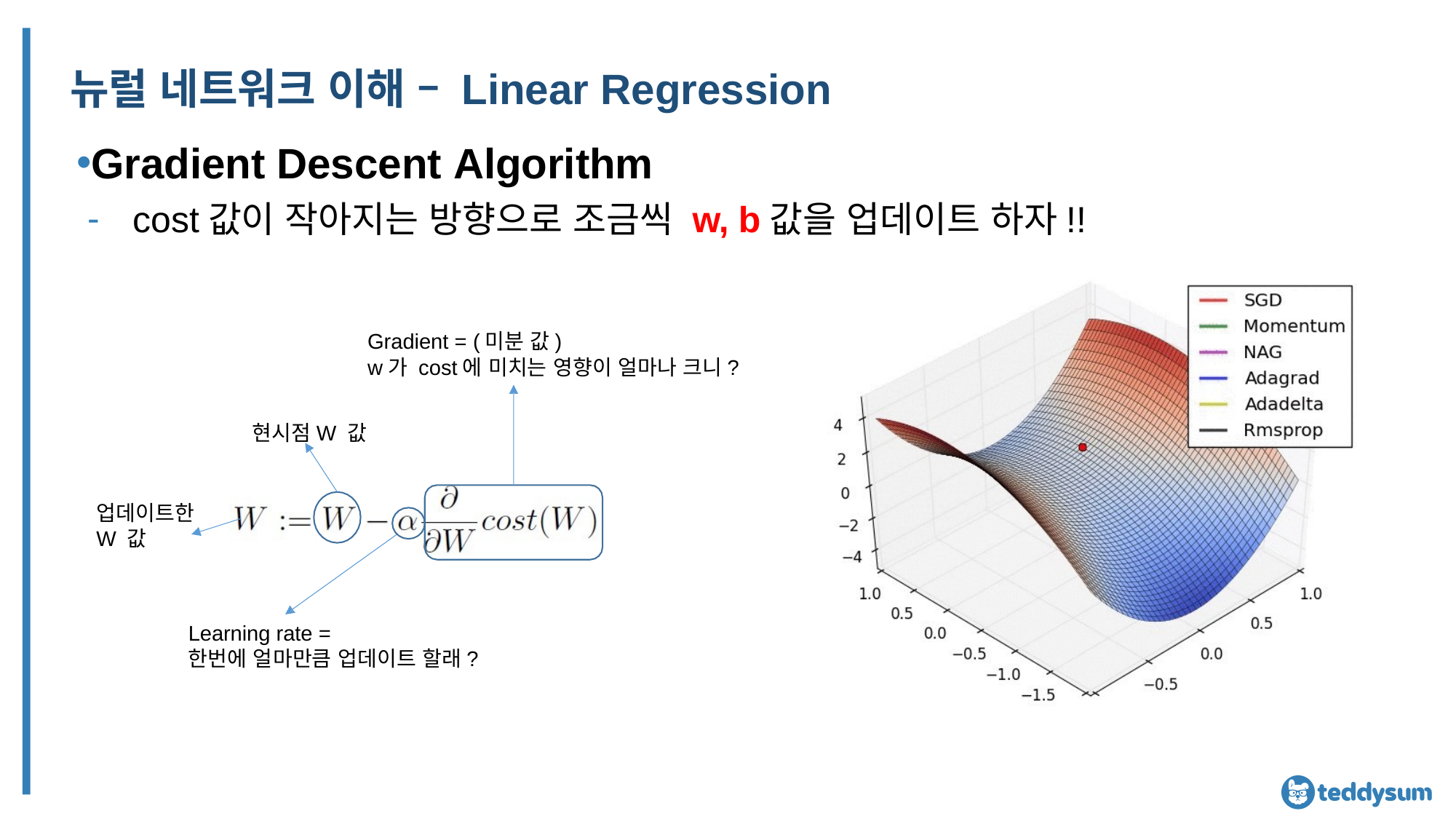

# 뉴럴 네트워크 이해 – Linear Regression
Gradient Descent Algorithm
cost값이 작아지는 방향으로 조금씩 w, b값을 업데이트 하자!!

Gradient = (미분 값)
w가 cost에 미치는 영향이 얼마나 크니?

현시점W 값

업데이트한  W 값

Learning rate =
한번에 얼마만큼 업데이트 할래?